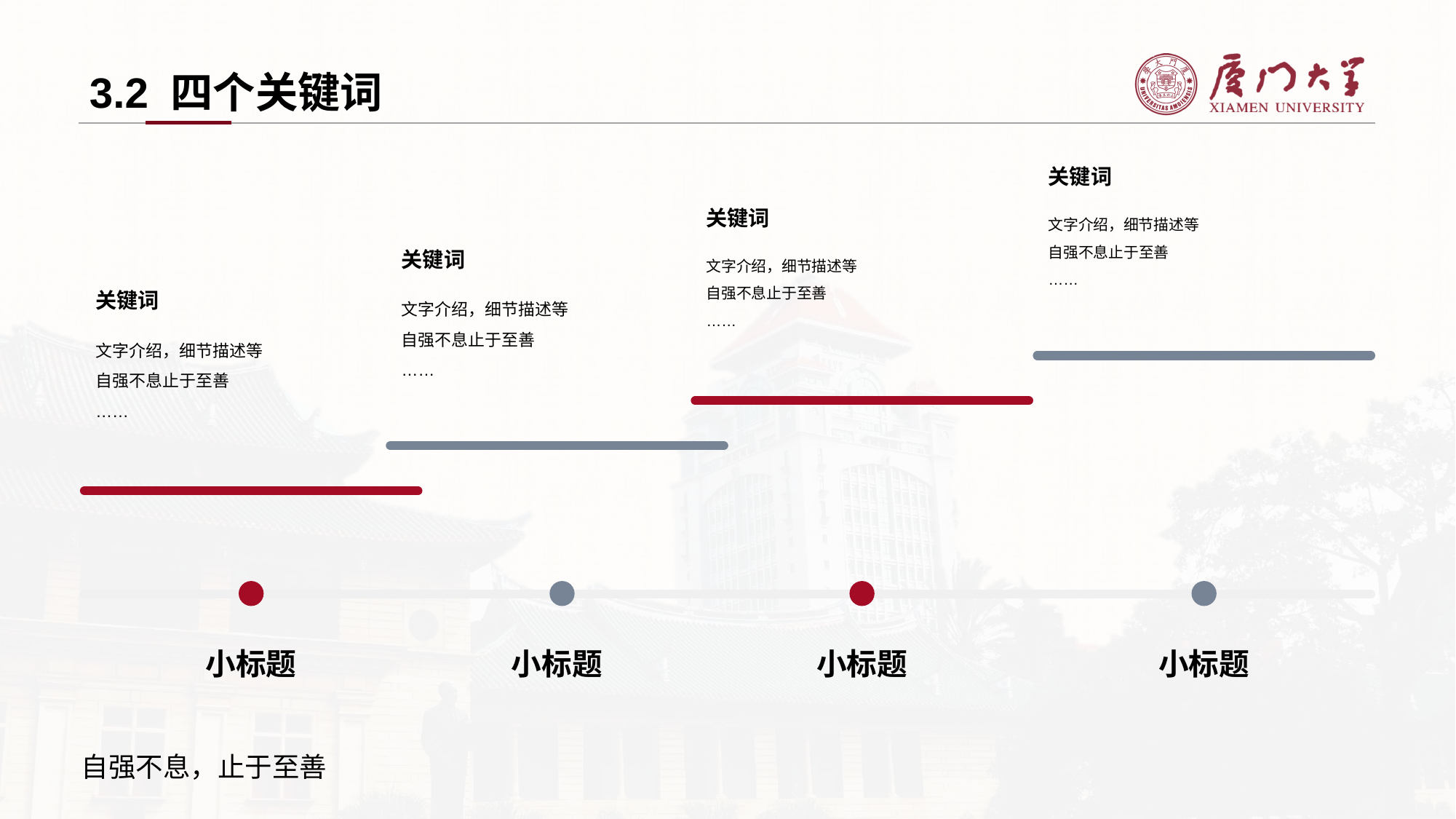

3.2 四个关键词
关键词
文字介绍，细节描述等
自强不息止于至善
……
关键词
文字介绍，细节描述等
自强不息止于至善
……
关键词
文字介绍，细节描述等
自强不息止于至善
……
关键词
文字介绍，细节描述等
自强不息止于至善
……

小标题

小标题

小标题
小标题